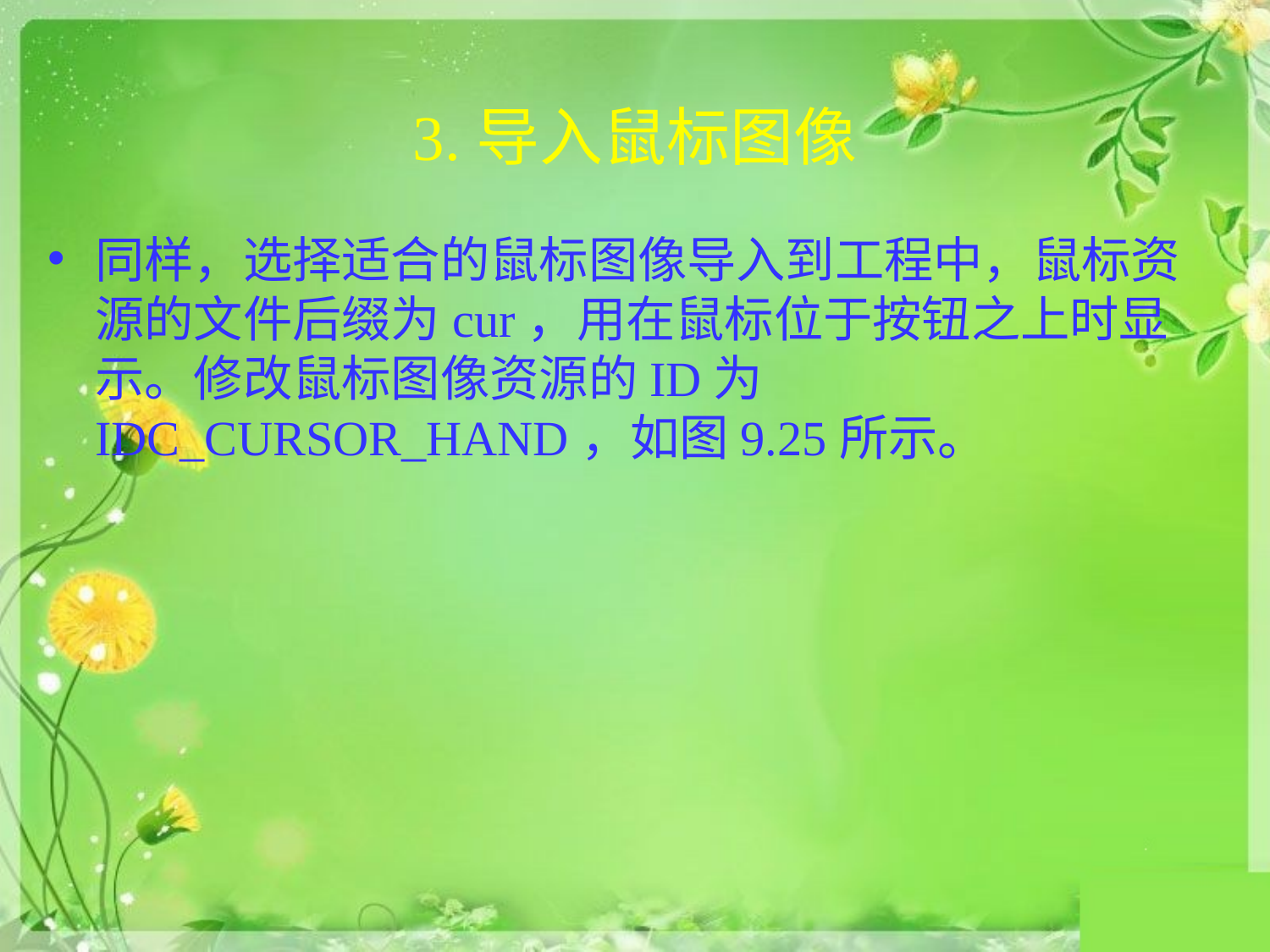

# 3.导入鼠标图像
同样，选择适合的鼠标图像导入到工程中，鼠标资源的文件后缀为cur，用在鼠标位于按钮之上时显示。修改鼠标图像资源的ID为IDC_CURSOR_HAND，如图9.25所示。